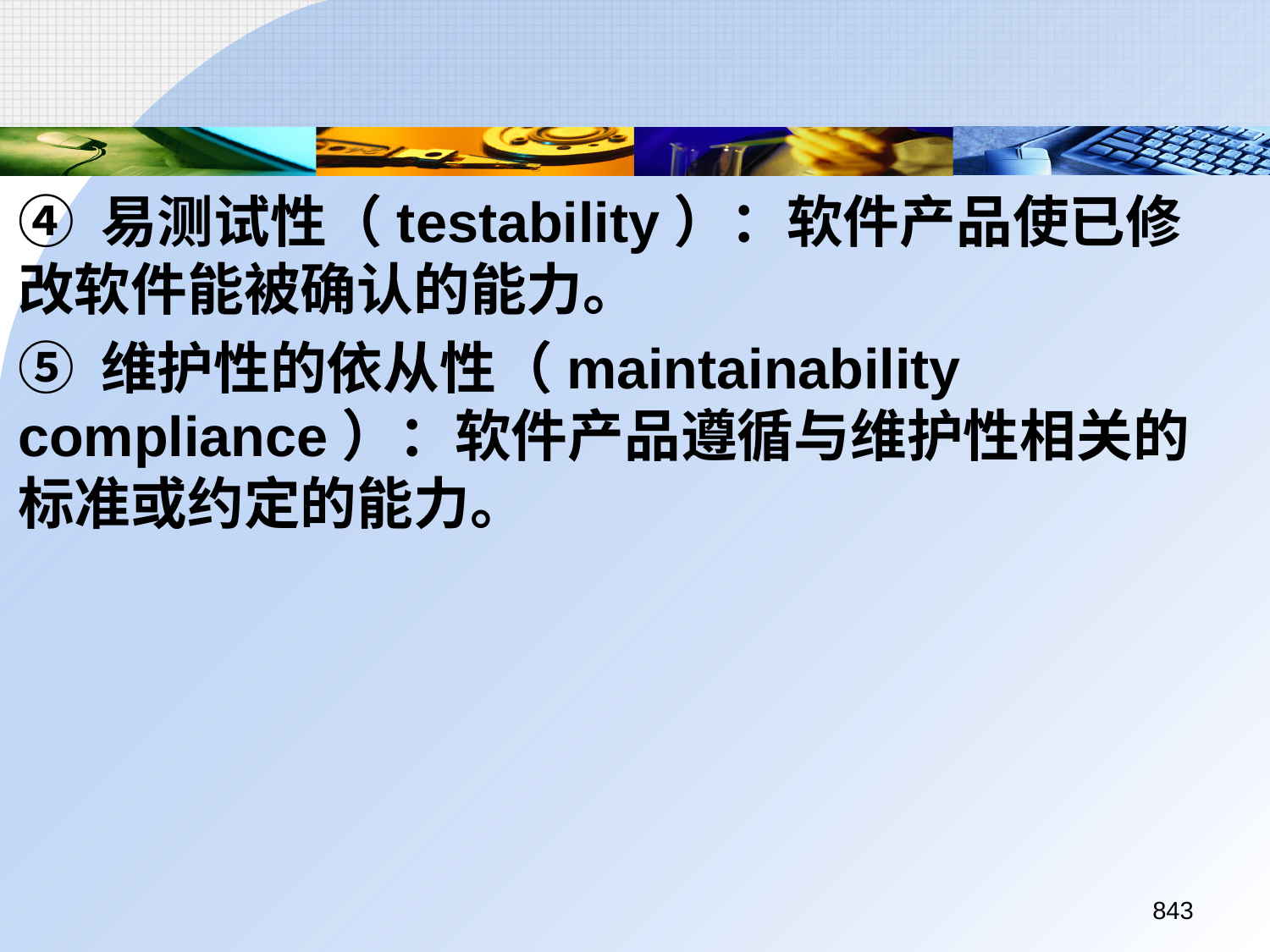

④ 易测试性（testability）：软件产品使已修改软件能被确认的能力。
	⑤ 维护性的依从性（maintainability compliance）：软件产品遵循与维护性相关的标准或约定的能力。

843